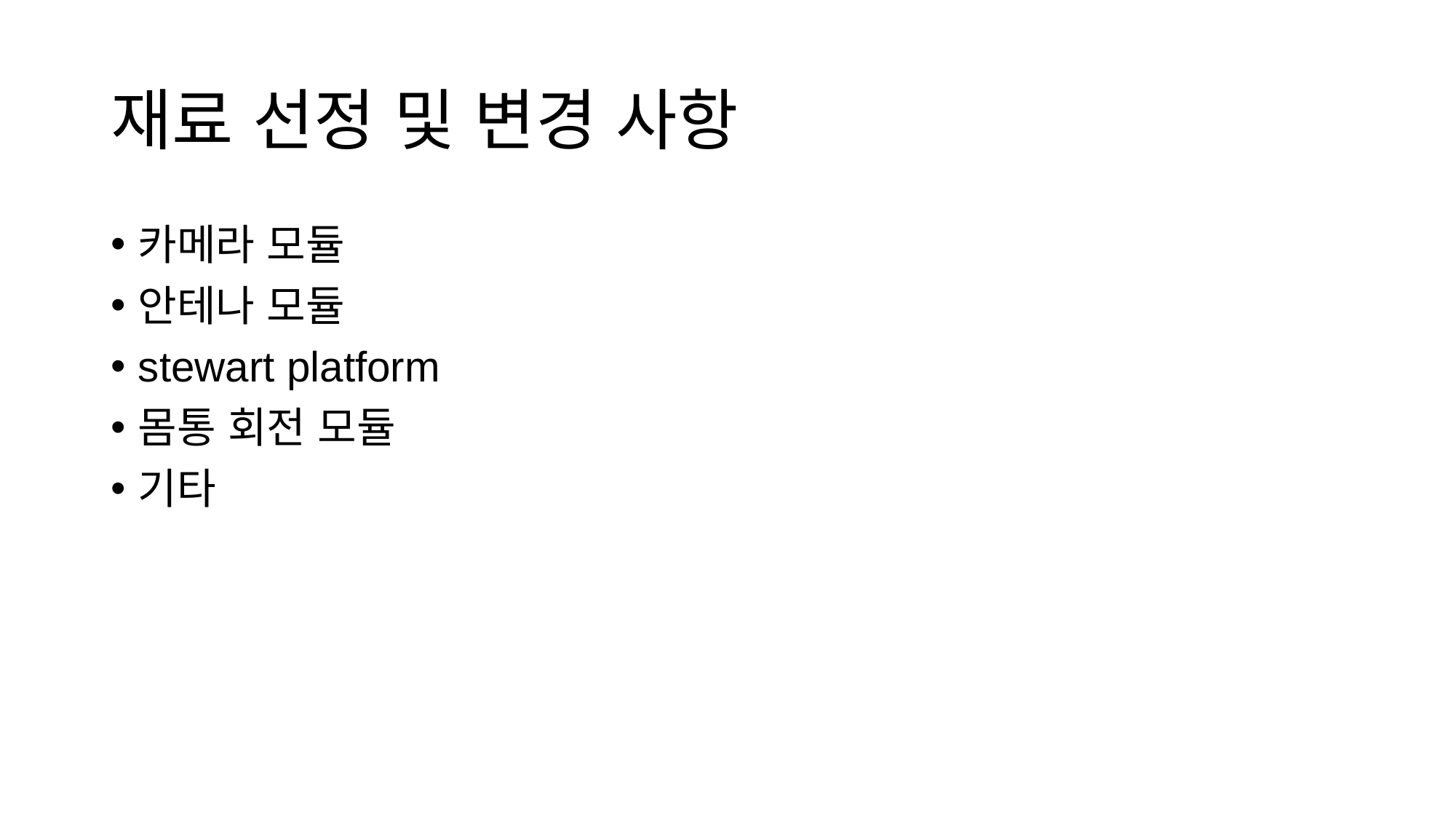

# 재료 선정 및 변경 사항
카메라 모듈
안테나 모듈
stewart platform
몸통 회전 모듈
기타